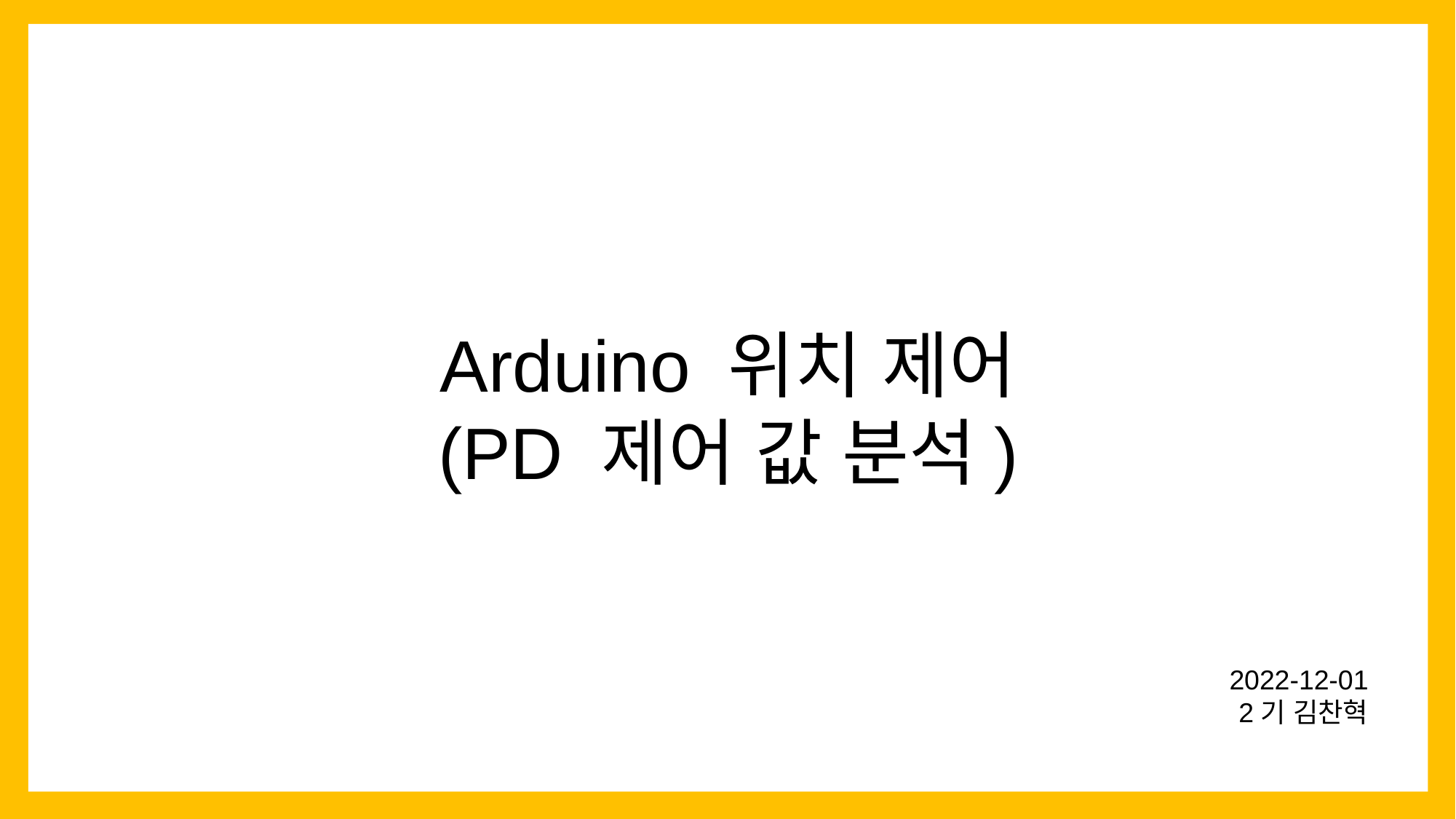

Arduino 위치 제어
(PD 제어 값 분석)
2022-12-01
2기 김찬혁